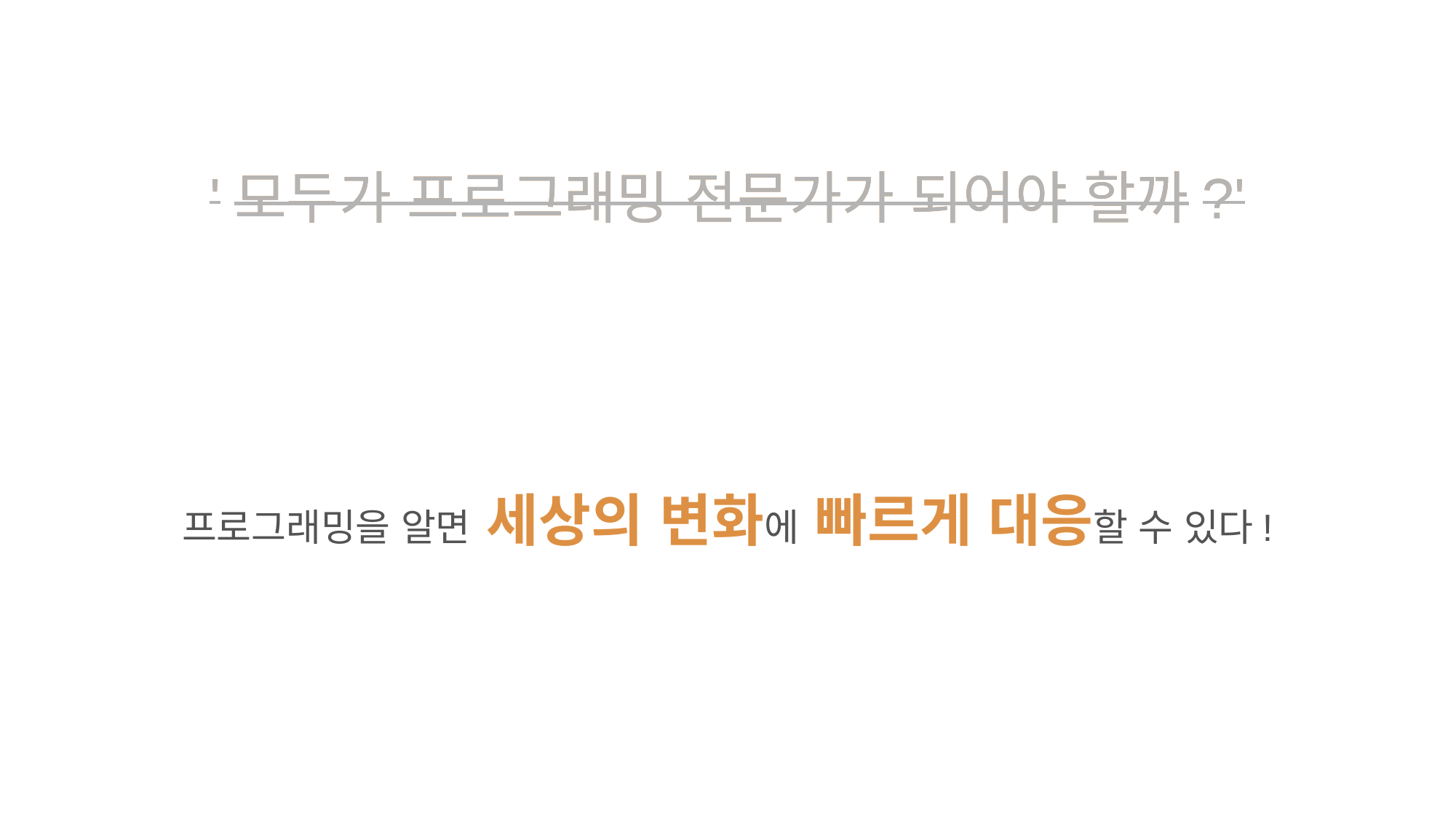

'모두가 프로그래밍 전문가가 되어야 할까?'
'모두가 프로그래밍 전문가가 되어야 할까?'
프로그래밍을 알면 세상의 변화에 빠르게 대응할 수 있다!